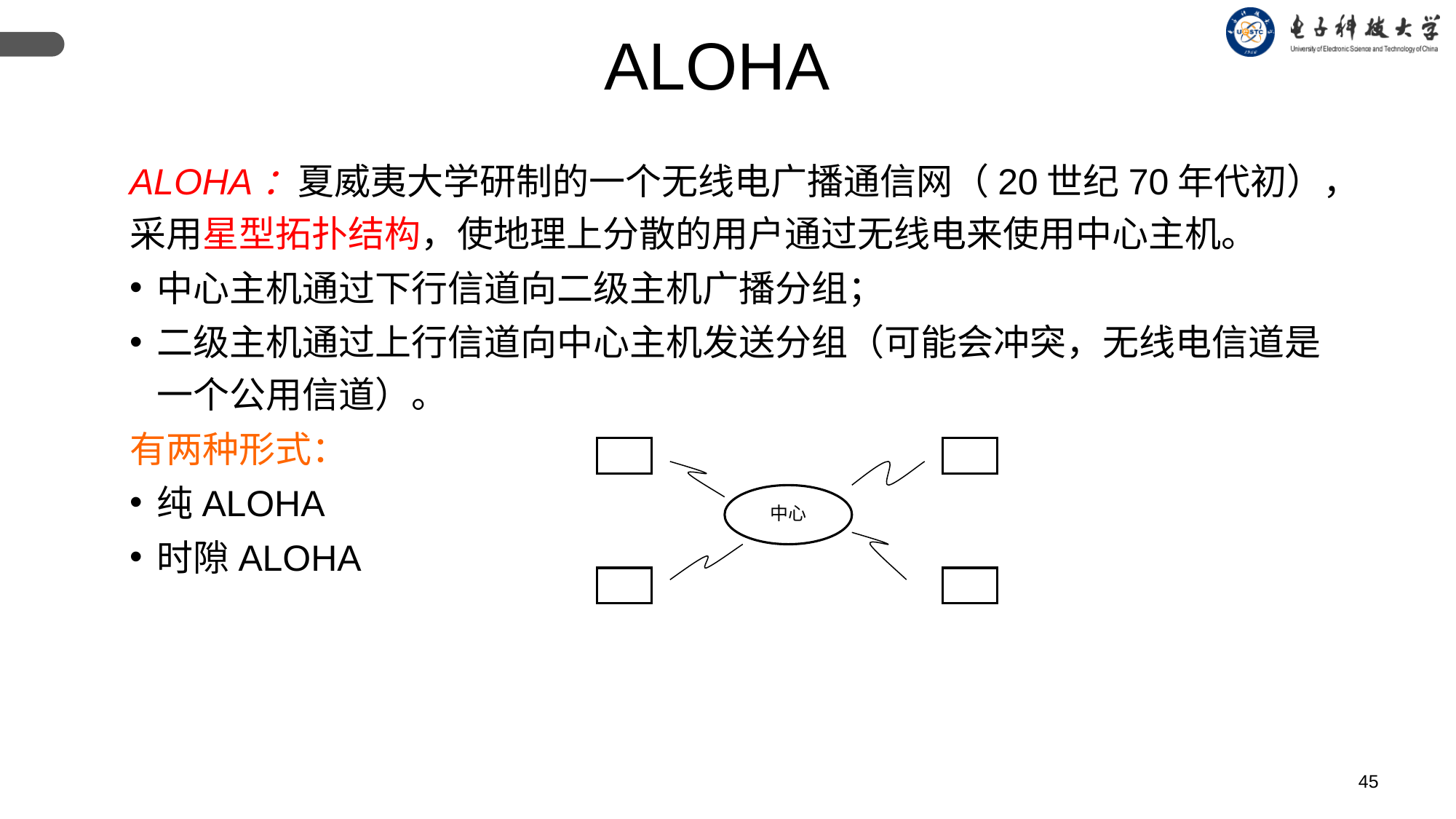

ALOHA
ALOHA：夏威夷大学研制的一个无线电广播通信网（20世纪70年代初），采用星型拓扑结构，使地理上分散的用户通过无线电来使用中心主机。
中心主机通过下行信道向二级主机广播分组；
二级主机通过上行信道向中心主机发送分组（可能会冲突，无线电信道是一个公用信道）。
有两种形式：
纯ALOHA
时隙ALOHA

中心

45